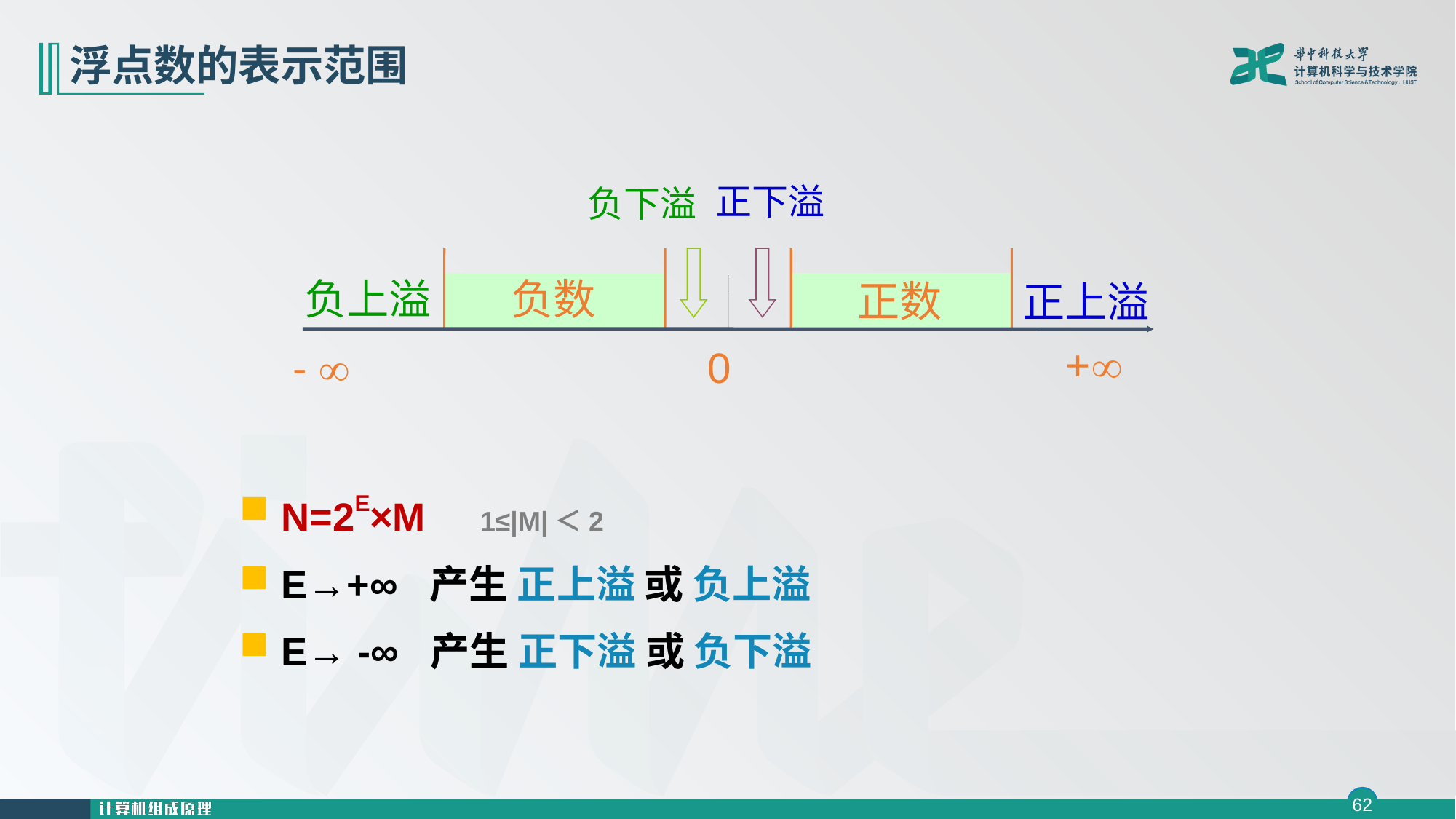

# 浮点数的表示范围
正下溢

负下溢

负上溢
负数
正数
正上溢

+∞
- ∞
0
N=2E×M     1≤|M|＜2
E→+∞  产生 正上溢 或 负上溢
E→ -∞  产生 正下溢 或 负下溢